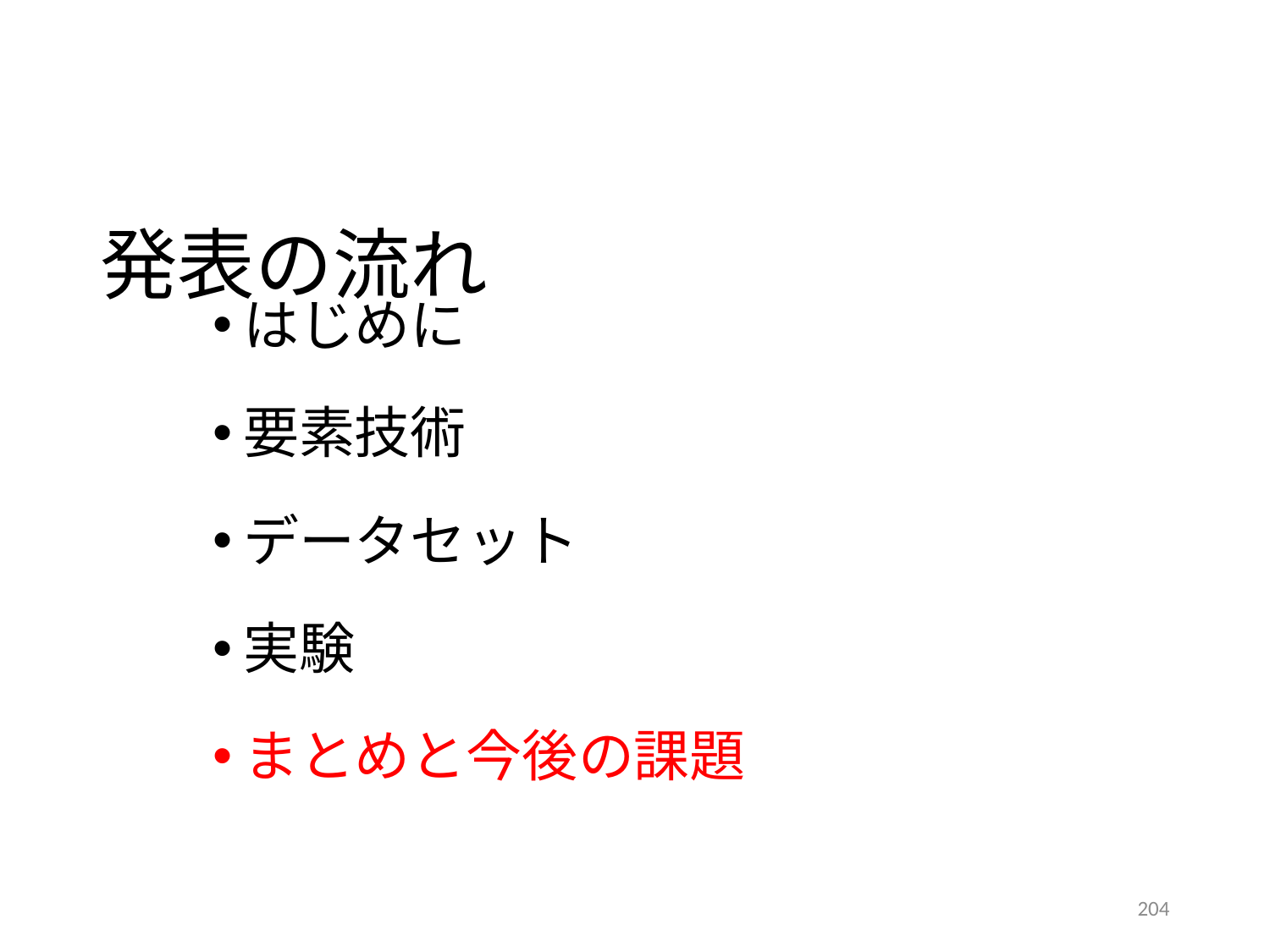

# 発表の流れ
はじめに

要素技術

データセット

実験

まとめと今後の課題
204